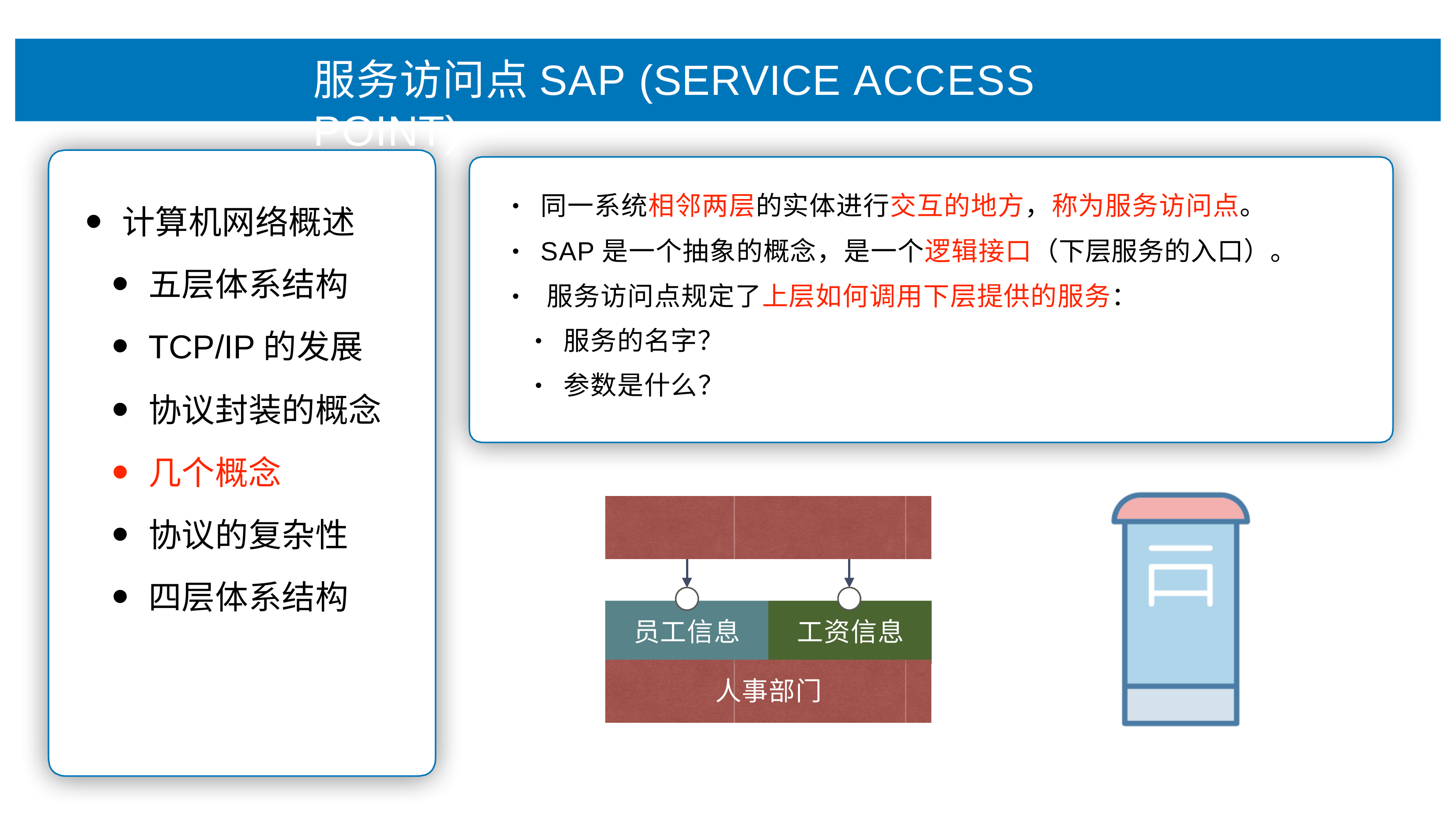

# 服务访问点SAP (SERVICE ACCESS POINT)

同⼀系统相邻两层的实体进⾏交互的地⽅，称为服务访问点。 SAP是⼀个抽象的概念，是⼀个逻辑接⼝（下层服务的⼊⼝）。 服务访问点规定了上层如何调⽤下层提供的服务：
•
•
•
计算机⽹络概述
五层体系结构
TCP/IP的发展
协议封装的概念
⼏个概念
协议的复杂性
四层体系结构
服务的名字？ 参数是什么？
•
•

员⼯信息	⼯资信息
⼈事部⻔